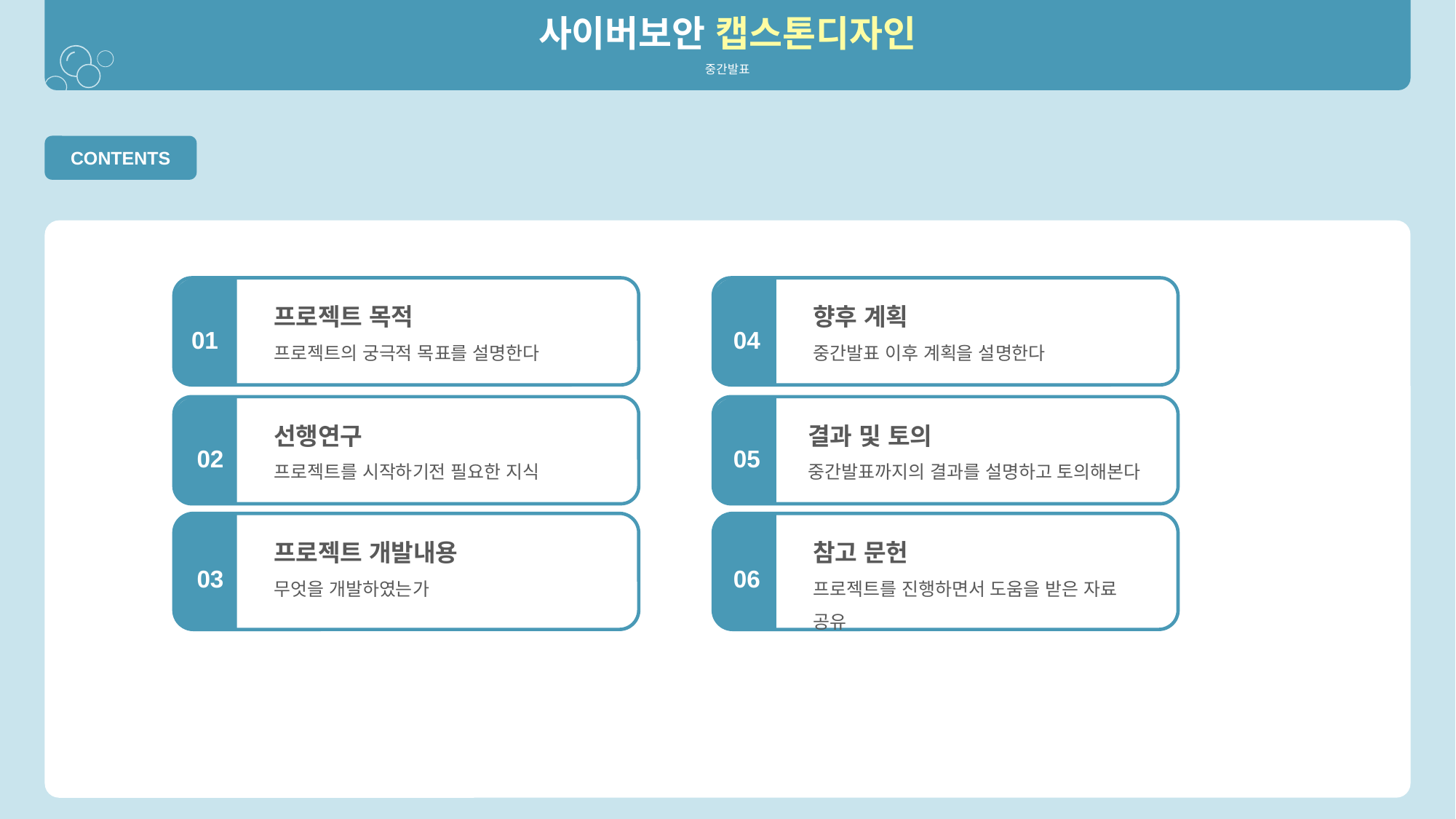

사이버보안 캡스톤디자인
중간발표

CONTENTS

프로젝트 목적
프로젝트의 궁극적 목표를 설명한다
01

향후 계획
중간발표 이후 계획을 설명한다
04
02

선행연구
프로젝트를 시작하기전 필요한 지식
02

결과 및 토의
중간발표까지의 결과를 설명하고 토의해본다
05

프로젝트 개발내용
무엇을 개발하였는가
03

참고 문헌
프로젝트를 진행하면서 도움을 받은 자료 공유
06
03
04